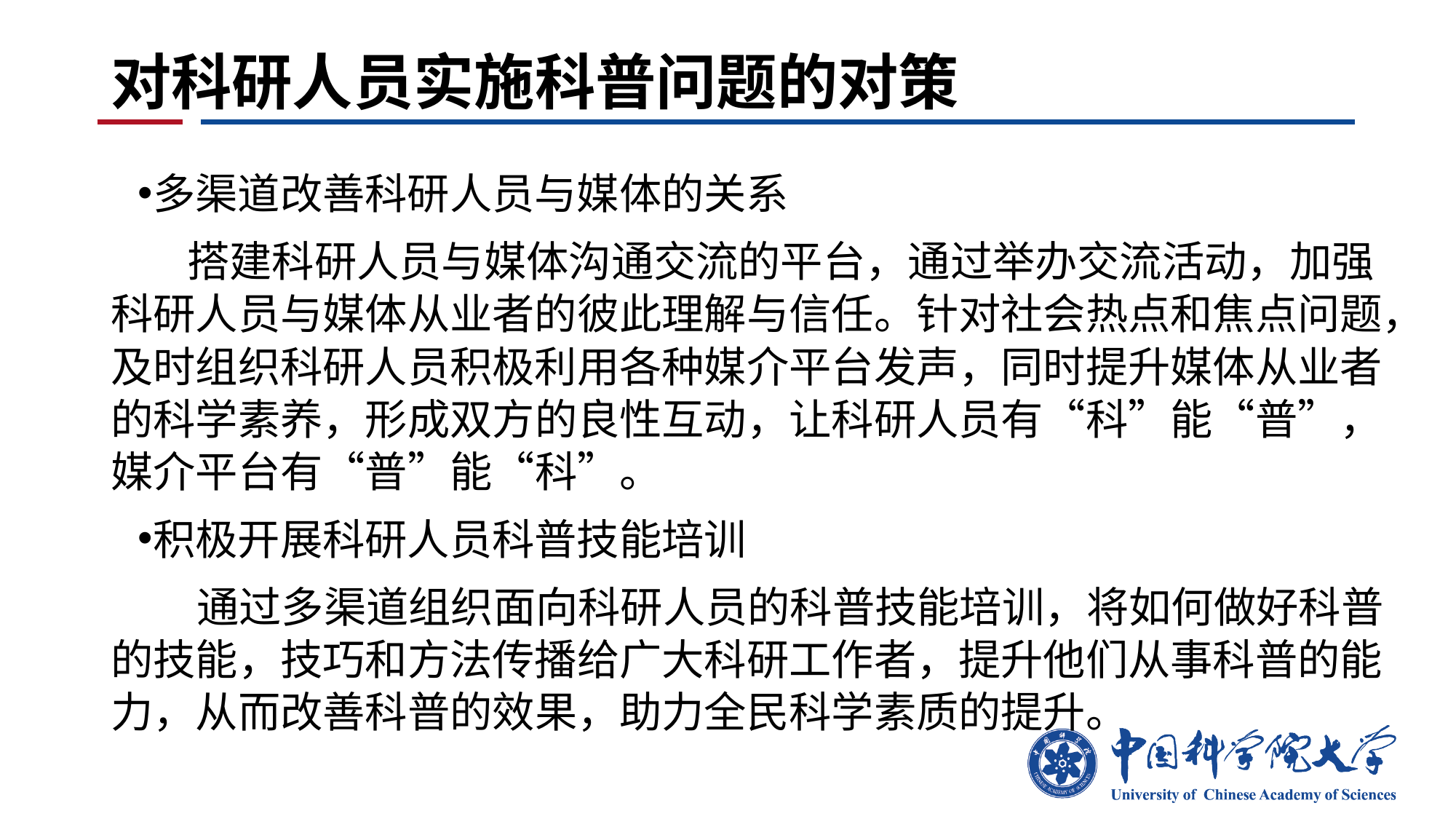

# 对科研人员实施科普问题的对策
多渠道改善科研人员与媒体的关系
       搭建科研人员与媒体沟通交流的平台，通过举办交流活动，加强科研人员与媒体从业者的彼此理解与信任。针对社会热点和焦点问题，及时组织科研人员积极利用各种媒介平台发声，同时提升媒体从业者的科学素养，形成双方的良性互动，让科研人员有“科”能“普”，媒介平台有“普”能“科”。
积极开展科研人员科普技能培训
        通过多渠道组织面向科研人员的科普技能培训，将如何做好科普的技能，技巧和方法传播给广大科研工作者，提升他们从事科普的能力，从而改善科普的效果，助力全民科学素质的提升。